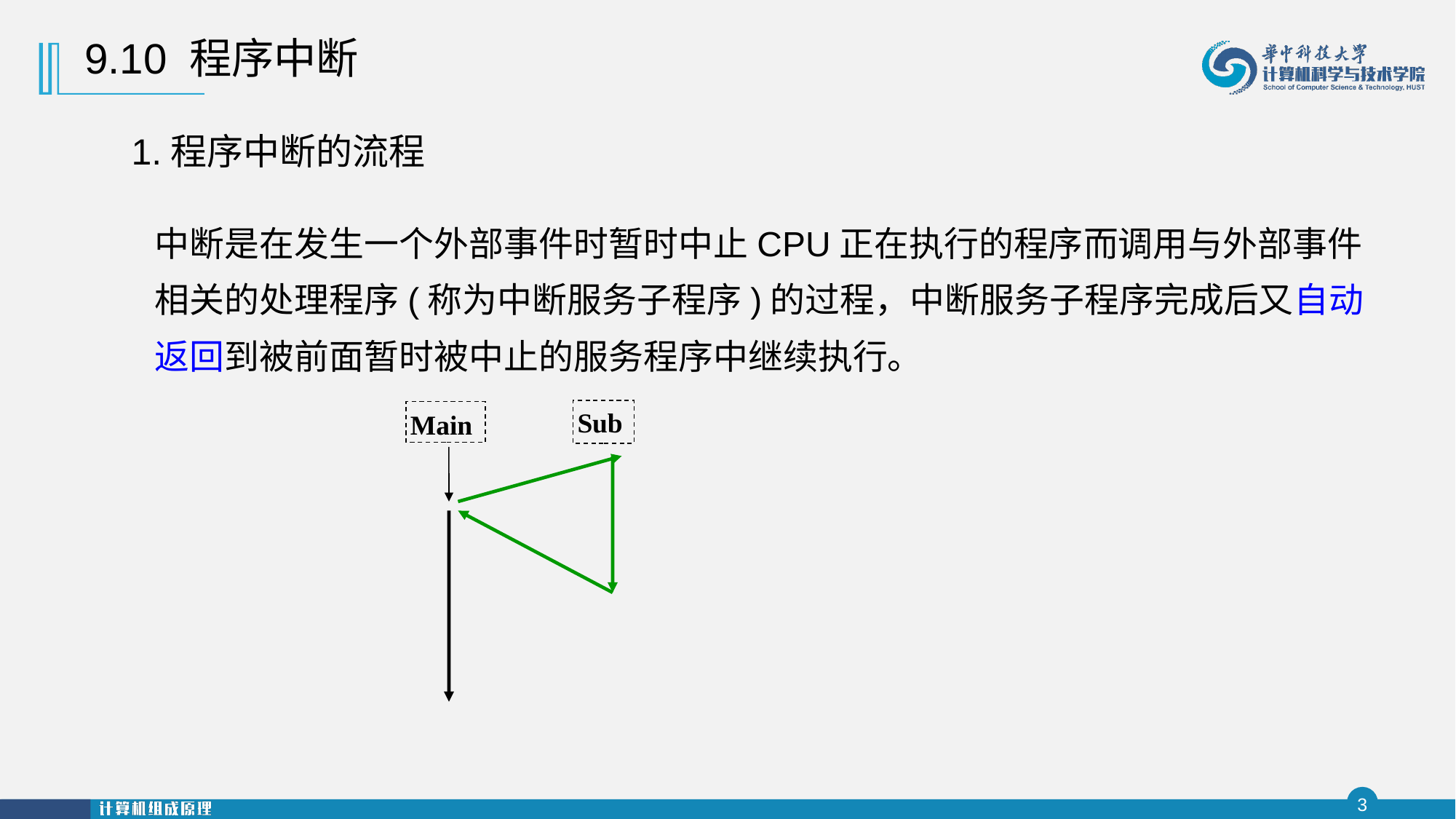

9.10 程序中断
1.程序中断的流程
中断是在发生一个外部事件时暂时中止CPU正在执行的程序而调用与外部事件相关的处理程序(称为中断服务子程序)的过程，中断服务子程序完成后又自动返回到被前面暂时被中止的服务程序中继续执行。
Sub
Main